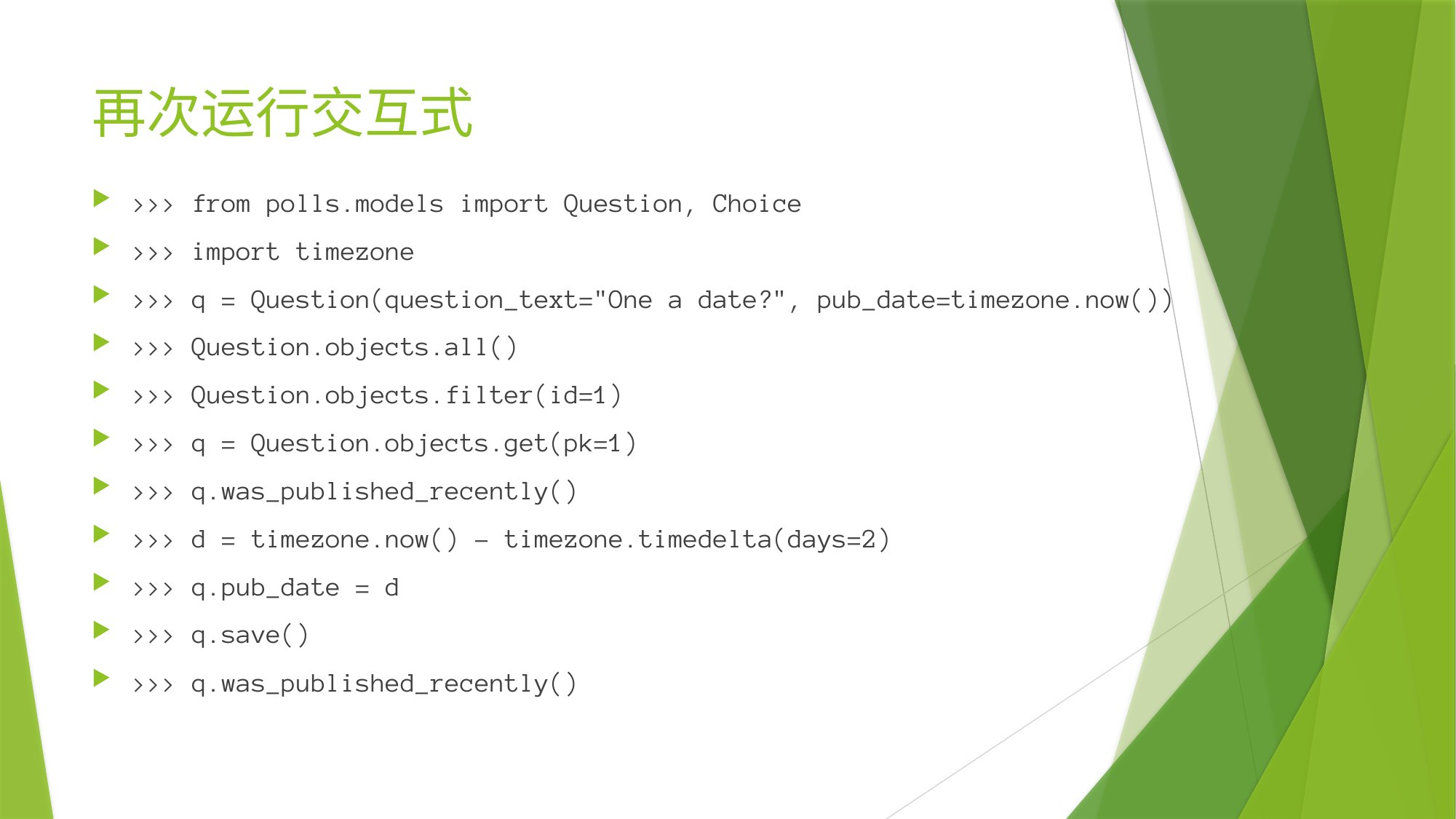

# 再次运行交互式
>>> from polls.models import Question, Choice
>>> import timezone
>>> q = Question(question_text="One a date?", pub_date=timezone.now())
>>> Question.objects.all()
>>> Question.objects.filter(id=1)
>>> q = Question.objects.get(pk=1)
>>> q.was_published_recently()
>>> d = timezone.now() - timezone.timedelta(days=2)
>>> q.pub_date = d
>>> q.save()
>>> q.was_published_recently()